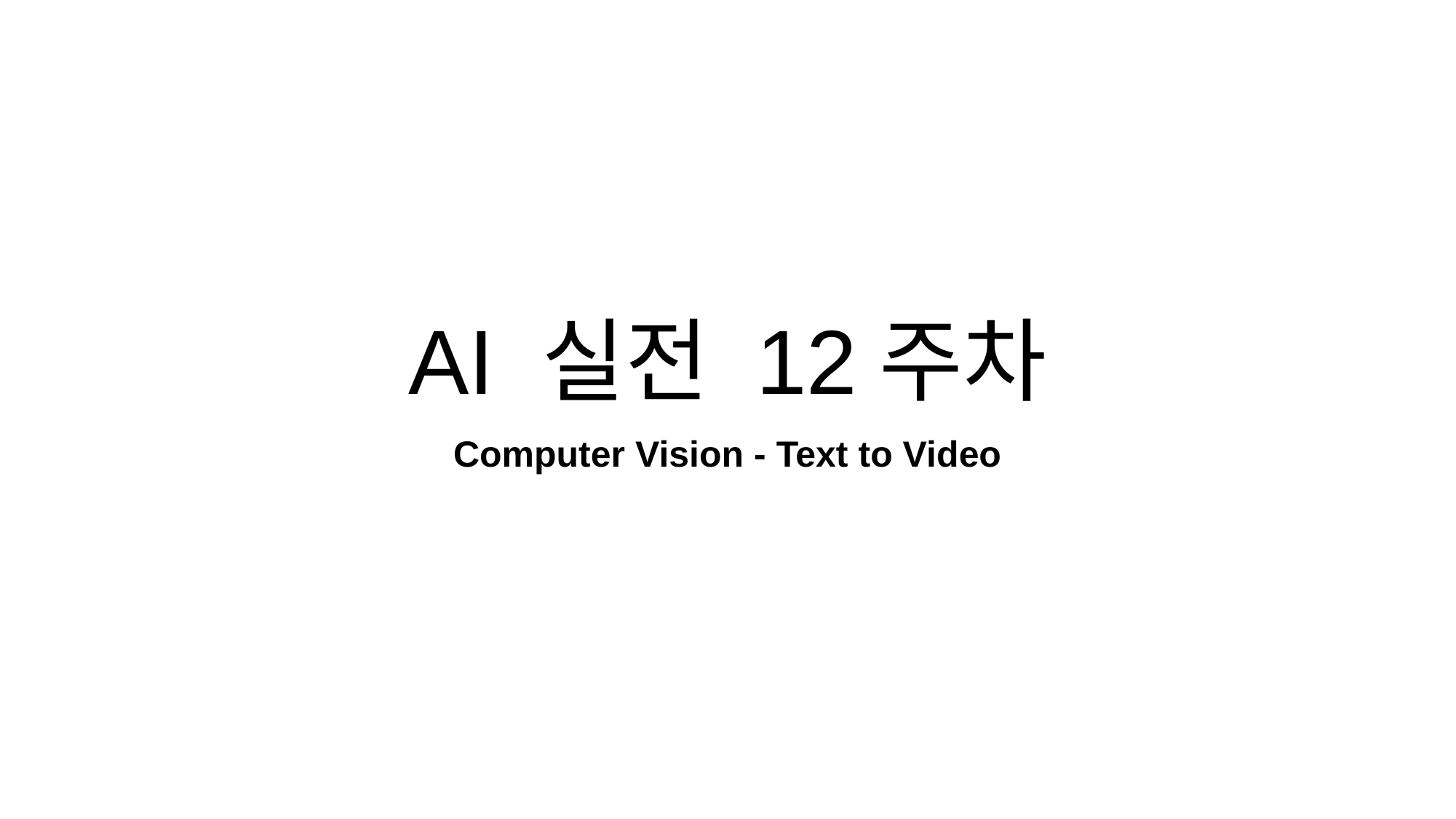

# AI 실전 12주차
Computer Vision - Text to Video